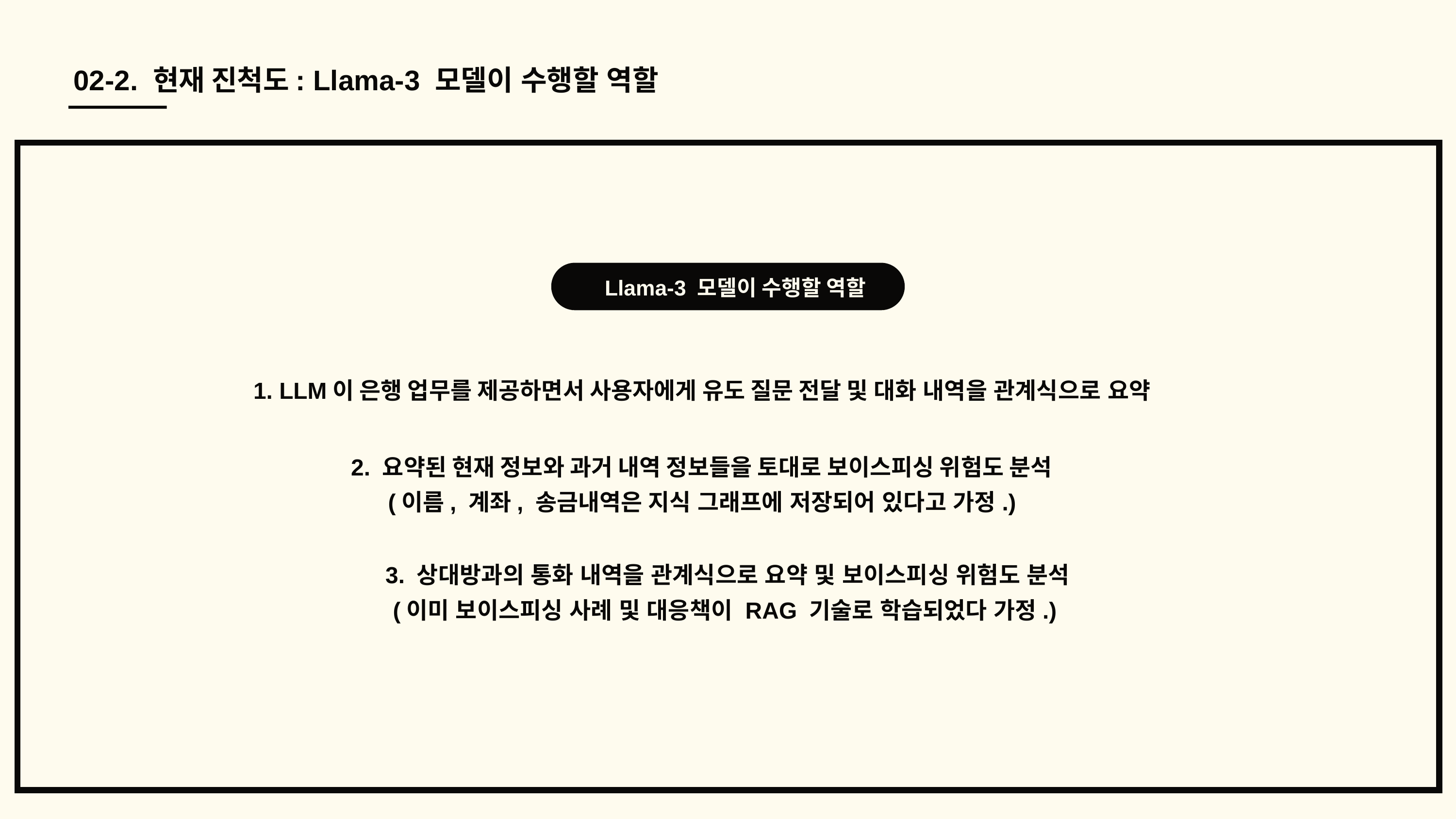

02-2. 현재 진척도: Llama-3 모델이 수행할 역할

Llama-3 모델이 수행할 역할
1. LLM이 은행 업무를 제공하면서 사용자에게 유도 질문 전달 및 대화 내역을 관계식으로 요약
2. 요약된 현재 정보와 과거 내역 정보들을 토대로 보이스피싱 위험도 분석
(이름, 계좌, 송금내역은 지식 그래프에 저장되어 있다고 가정.)
3. 상대방과의 통화 내역을 관계식으로 요약 및 보이스피싱 위험도 분석
(이미 보이스피싱 사례 및 대응책이 RAG 기술로 학습되었다 가정.)